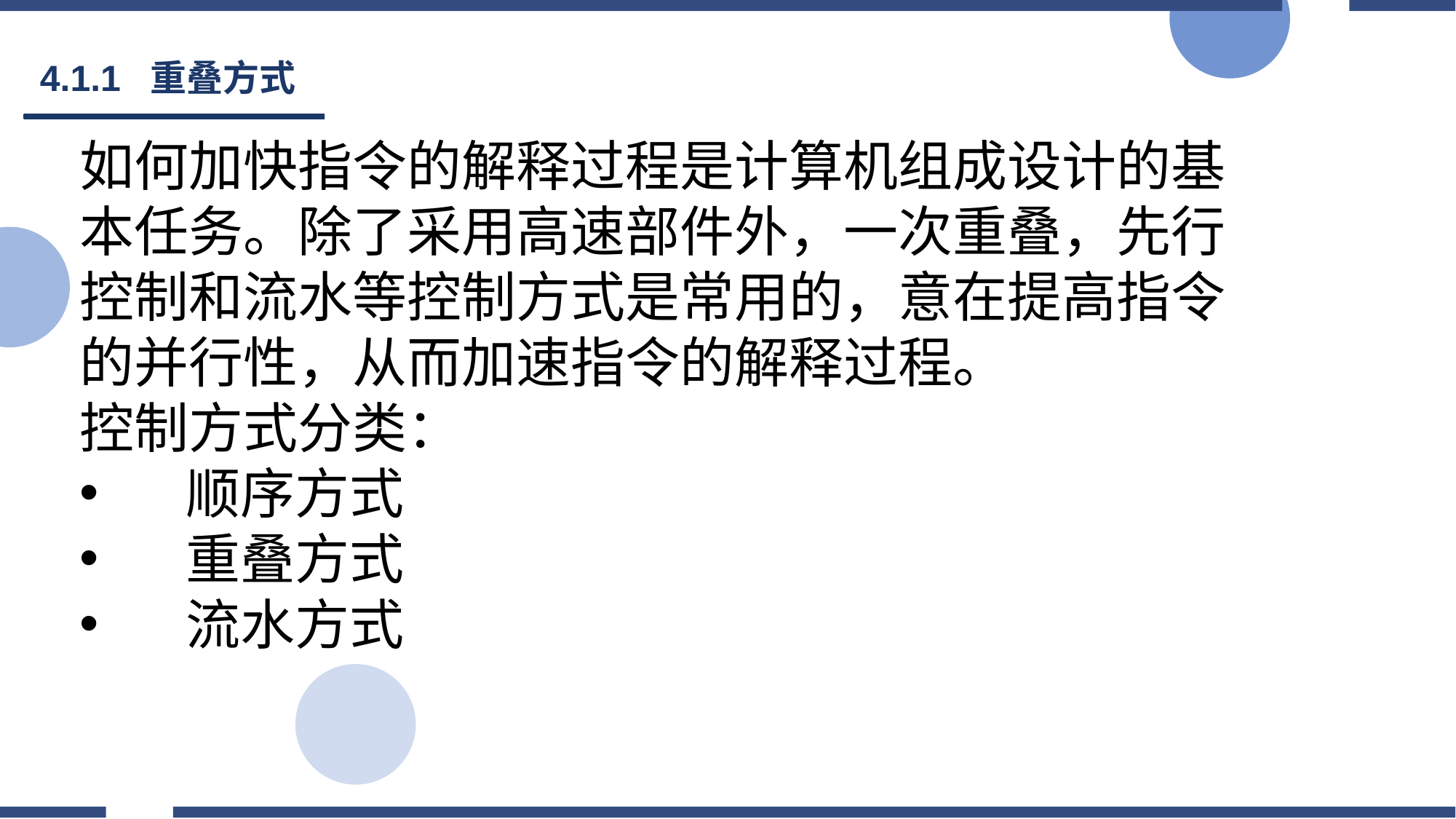

4.1.1  重叠方式
如何加快指令的解释过程是计算机组成设计的基本任务。除了采用高速部件外，一次重叠，先行控制和流水等控制方式是常用的，意在提高指令的并行性，从而加速指令的解释过程。
控制方式分类：
  顺序方式
  重叠方式
  流水方式